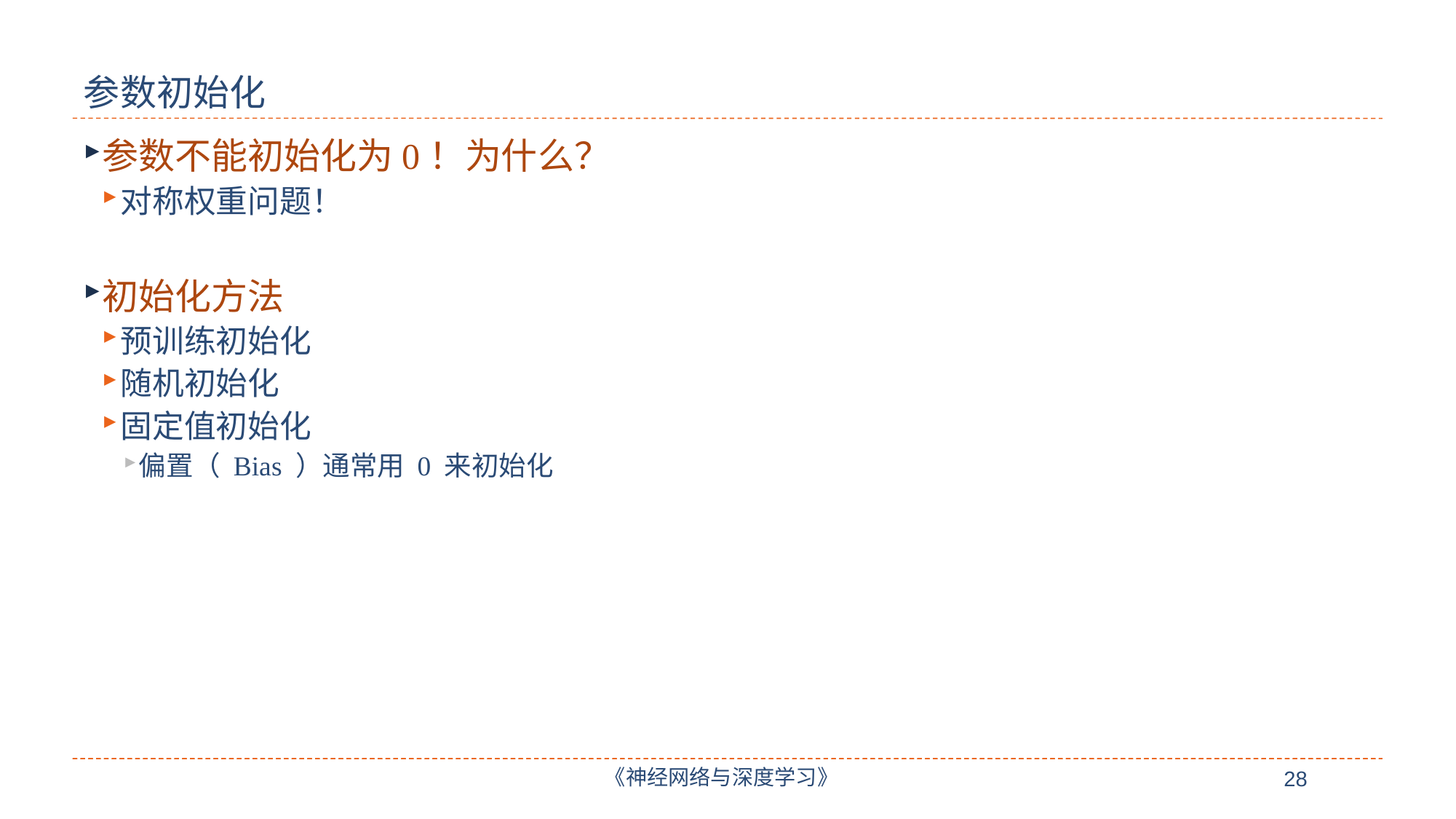

# 参数初始化
参数不能初始化为0！为什么？
对称权重问题！

初始化方法
预训练初始化
随机初始化
固定值初始化
偏置（ Bias ）通常用 0 来初始化